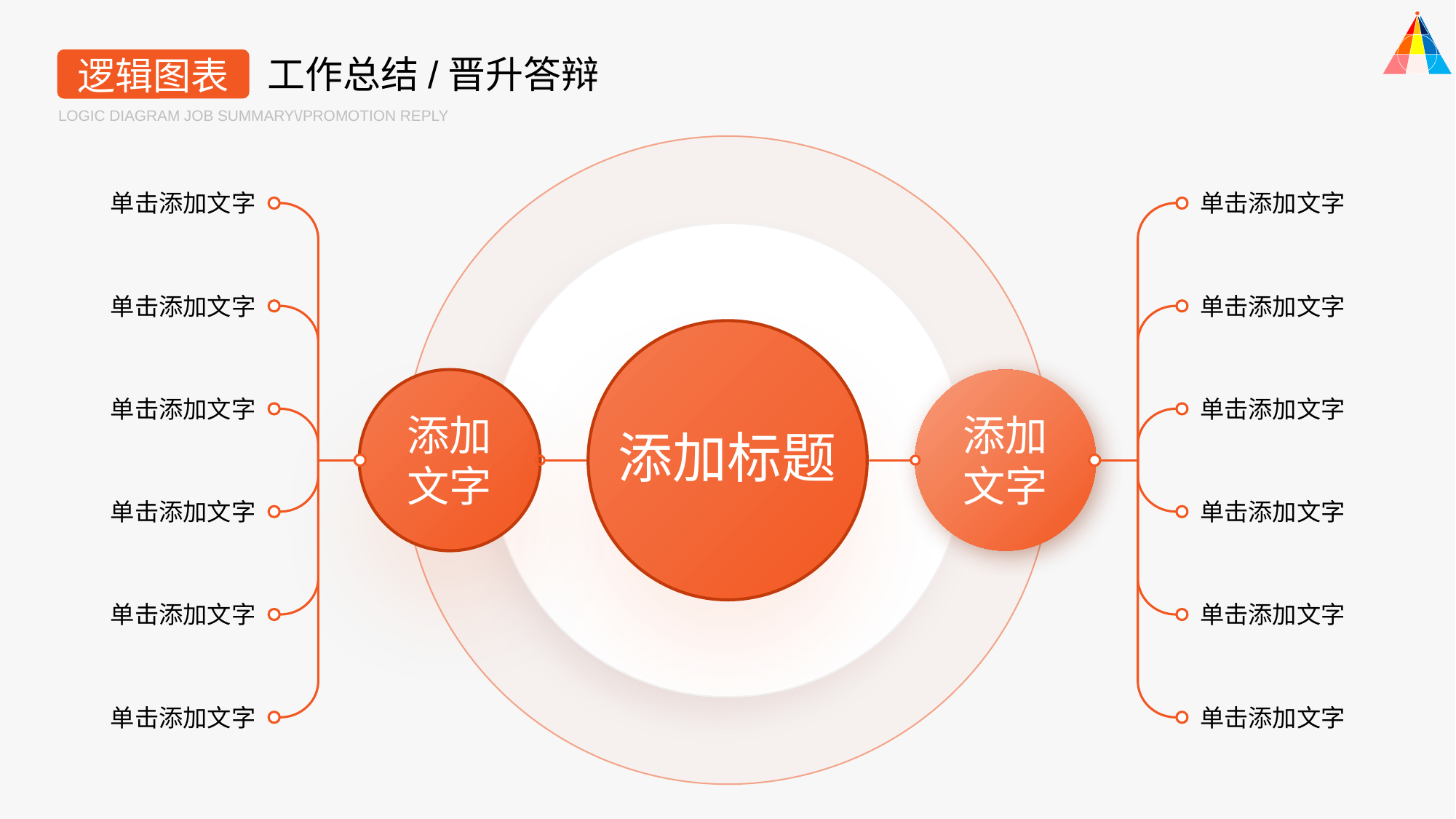

工作总结/晋升答辩

逻辑图表
LOGIC DIAGRAM JOB SUMMARY\/PROMOTION REPLY

单击添加文字
单击添加文字

单击添加文字
单击添加文字

单击添加文字
单击添加文字
添加
文字
添加
文字

添加标题

单击添加文字
单击添加文字

单击添加文字
单击添加文字

单击添加文字
单击添加文字